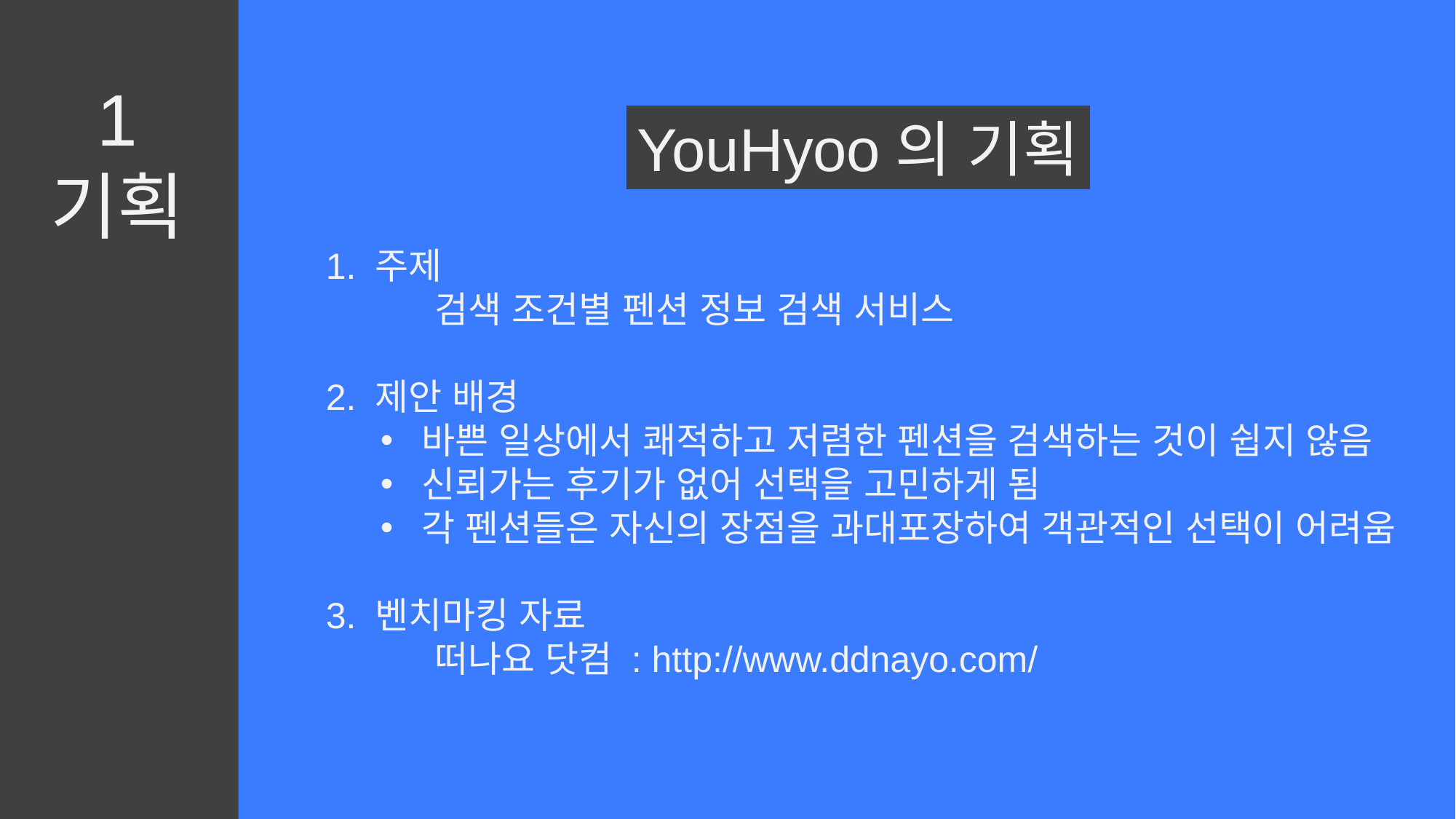

1
기획
YouHyoo의 기획
1. 주제
	검색 조건별 펜션 정보 검색 서비스

2. 제안 배경
바쁜 일상에서 쾌적하고 저렴한 펜션을 검색하는 것이 쉽지 않음
신뢰가는 후기가 없어 선택을 고민하게 됨
각 펜션들은 자신의 장점을 과대포장하여 객관적인 선택이 어려움

3. 벤치마킹 자료
	떠나요 닷컴 : http://www.ddnayo.com/